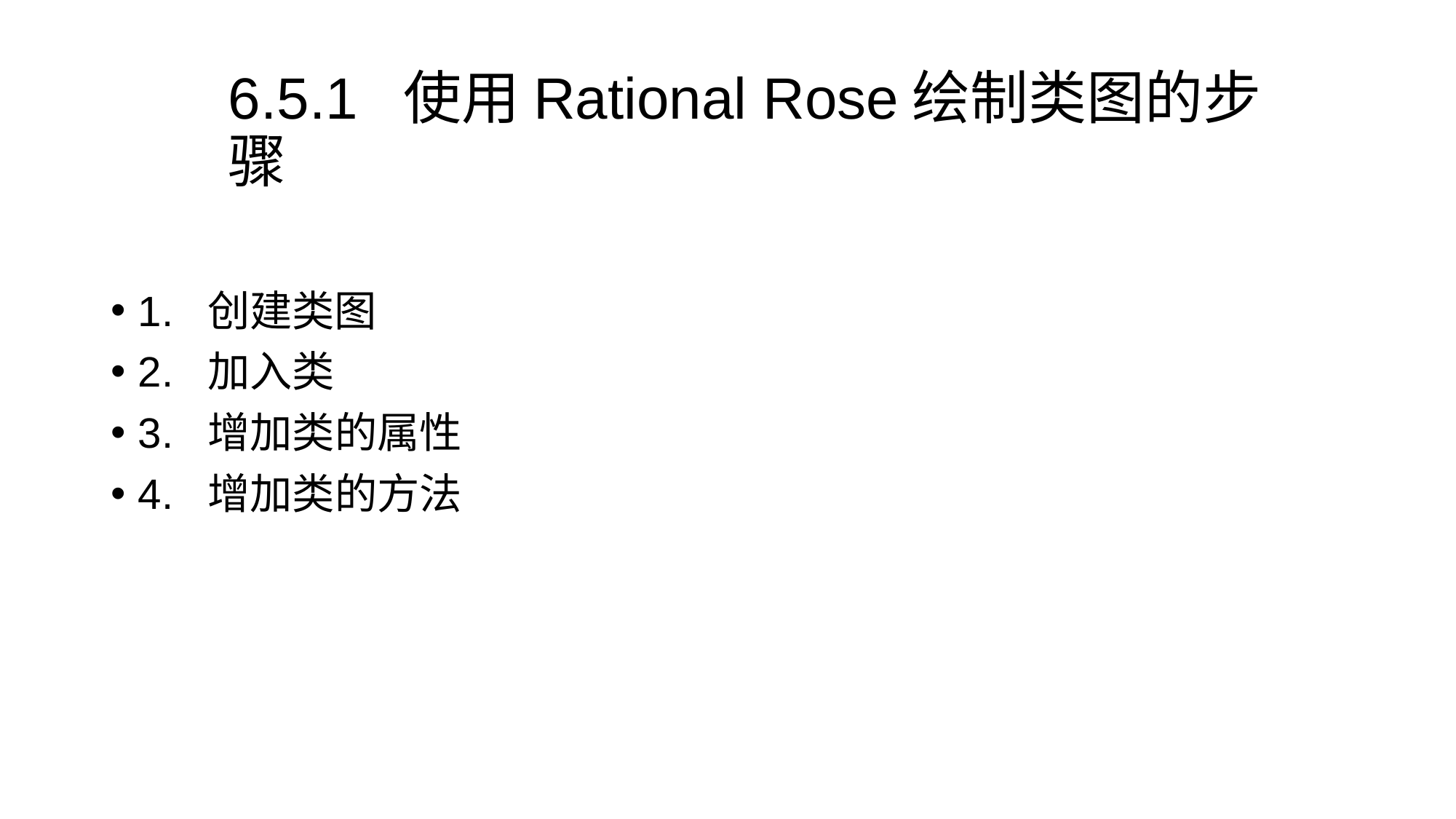

# 6.5.1  使用Rational Rose绘制类图的步骤

1.  创建类图
2.  加入类
3.  增加类的属性
4.  增加类的方法